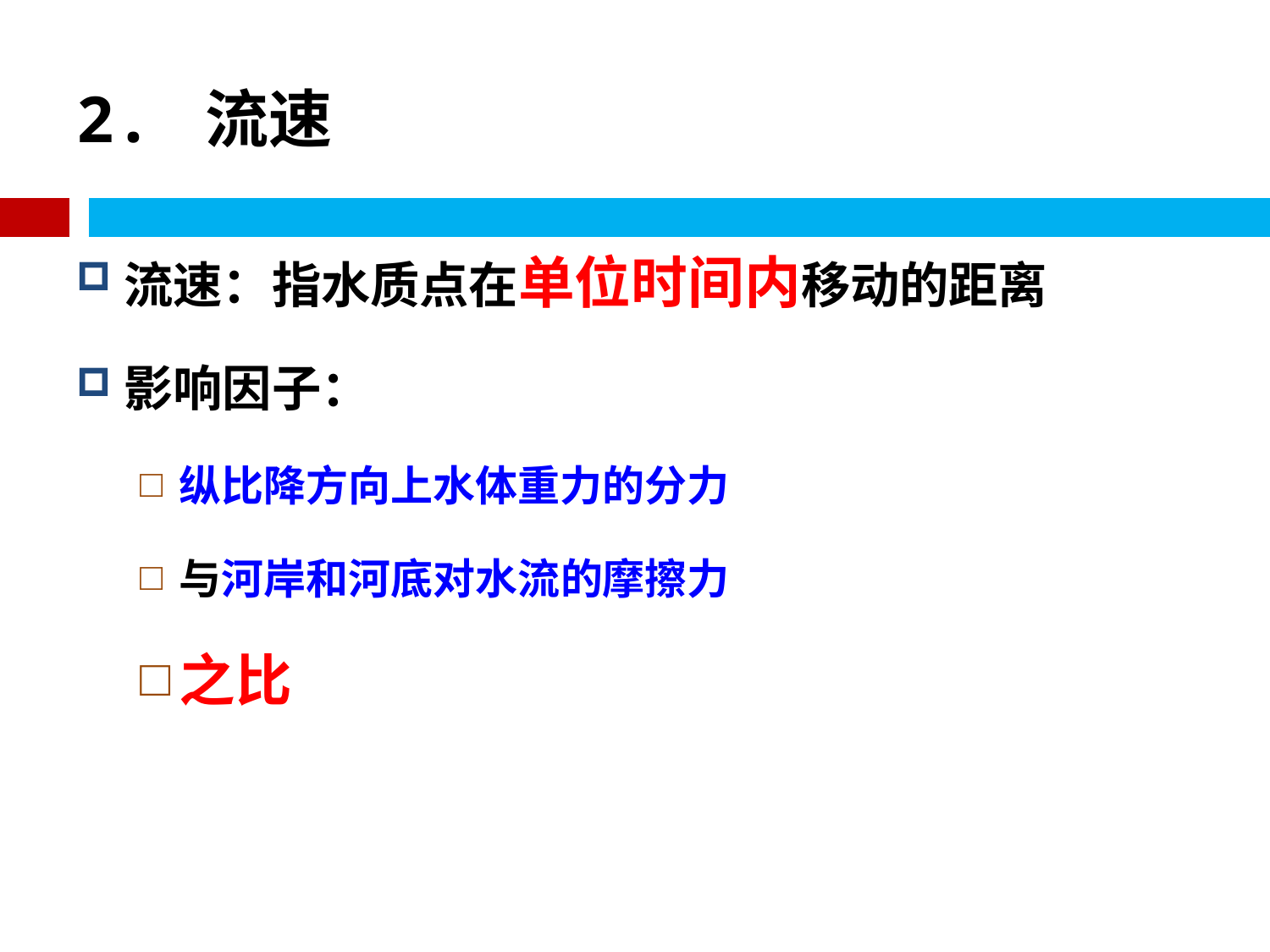

# 2. 流速
流速：指水质点在单位时间内移动的距离
影响因子：
纵比降方向上水体重力的分力
与河岸和河底对水流的摩擦力
之比